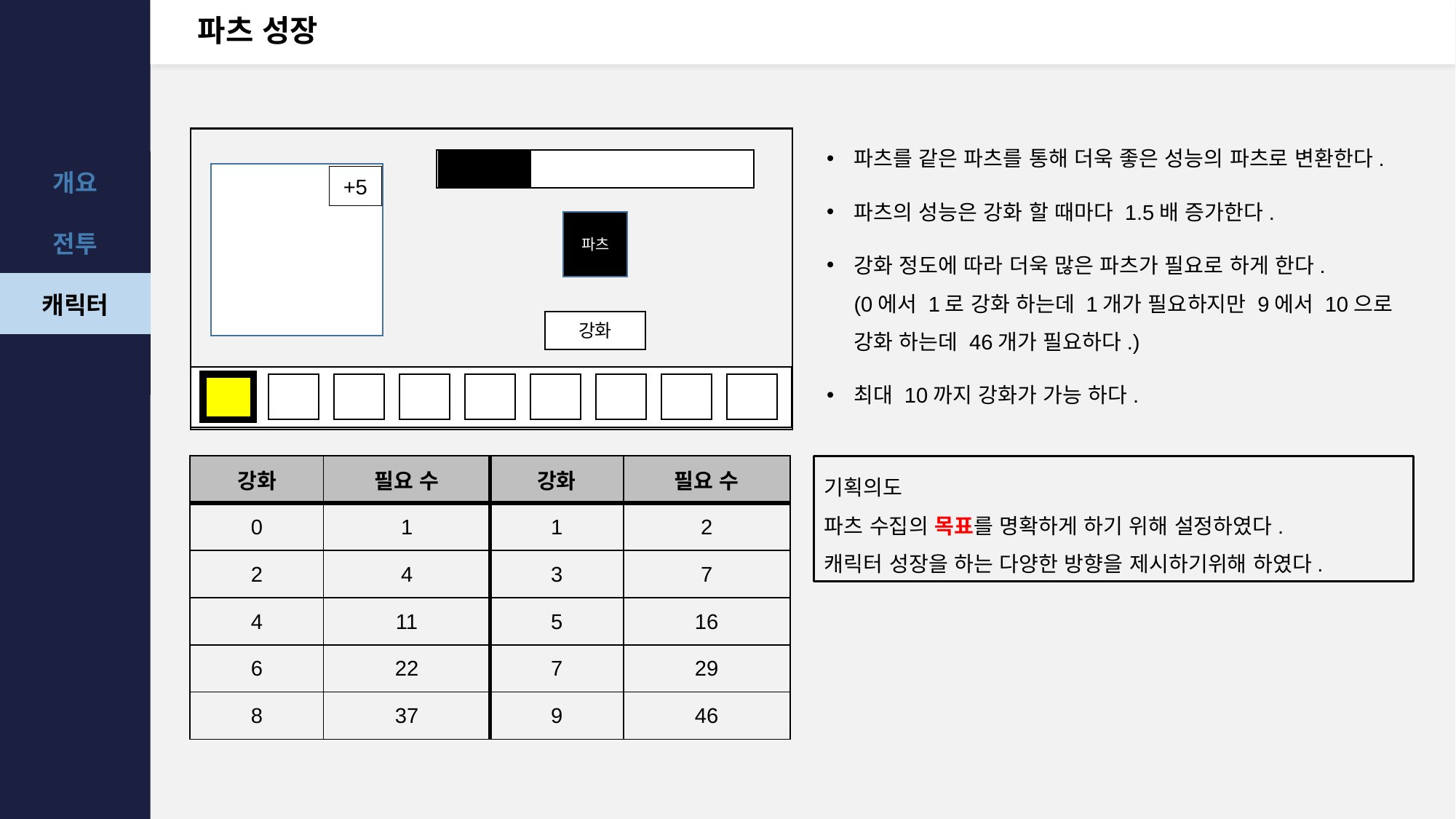

# 파츠 성장

파츠를 같은 파츠를 통해 더욱 좋은 성능의 파츠로 변환한다.
파츠의 성능은 강화 할 때마다 1.5배 증가한다.
강화 정도에 따라 더욱 많은 파츠가 필요로 하게 한다.
(0에서 1로 강화 하는데 1개가 필요하지만 9에서 10으로 강화 하는데 46개가 필요하다.)
최대 10까지 강화가 가능 하다.

파츠
강화

+5
| 강화 | 필요 수 | 강화 | 필요 수 |
| --- | --- | --- | --- |
| 0 | 1 | 1 | 2 |
| 2 | 4 | 3 | 7 |
| 4 | 11 | 5 | 16 |
| 6 | 22 | 7 | 29 |
| 8 | 37 | 9 | 46 |
기획의도
파츠 수집의 목표를 명확하게 하기 위해 설정하였다.
캐릭터 성장을 하는 다양한 방향을 제시하기위해 하였다.